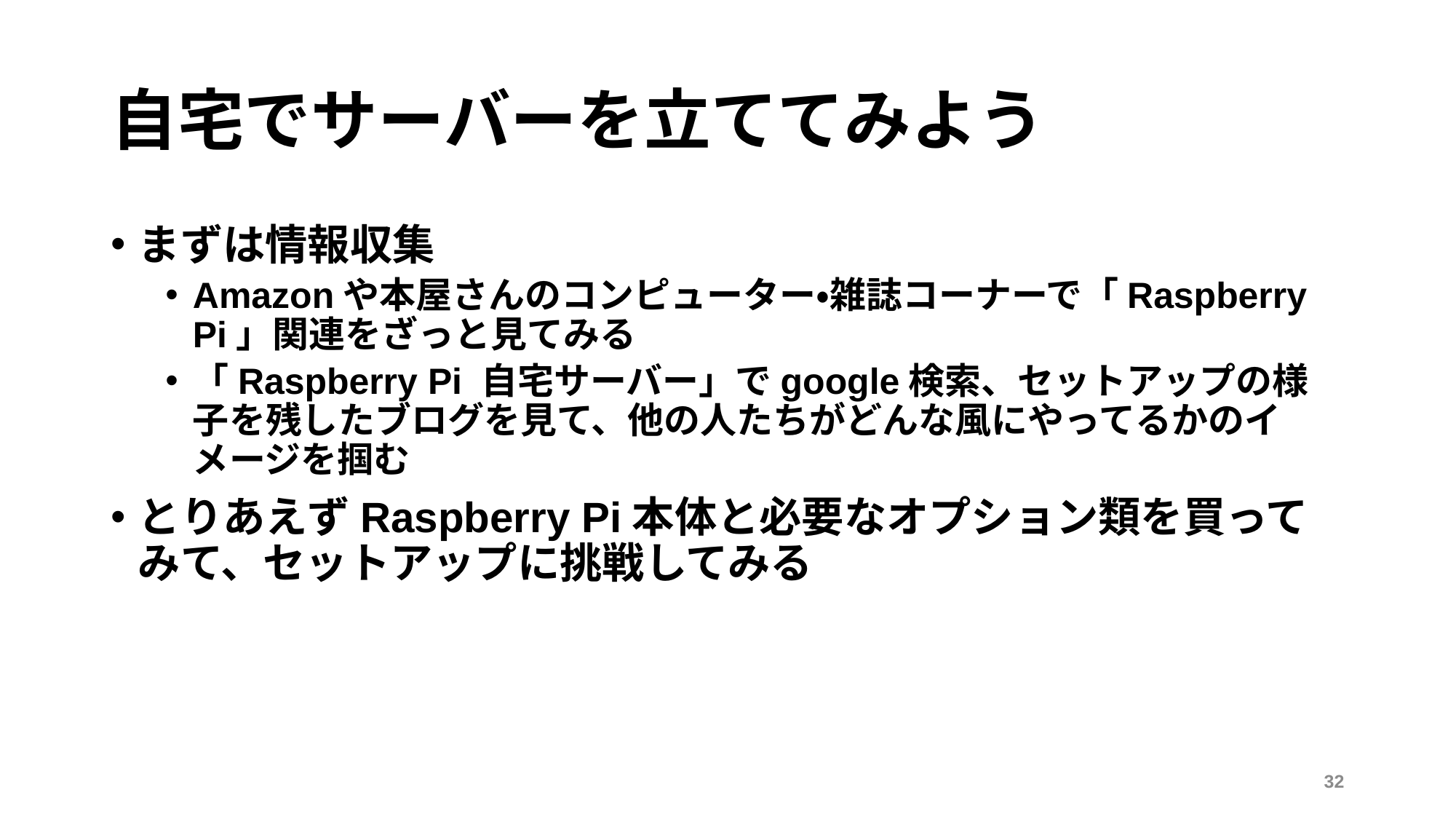

# 自宅でサーバーを立ててみよう
まずは情報収集
Amazonや本屋さんのコンピューター・雑誌コーナーで「Raspberry Pi」関連をざっと見てみる
「Raspberry Pi 自宅サーバー」でgoogle検索、セットアップの様子を残したブログを見て、他の人たちがどんな風にやってるかのイメージを掴む
とりあえずRaspberry Pi本体と必要なオプション類を買ってみて、セットアップに挑戦してみる
32